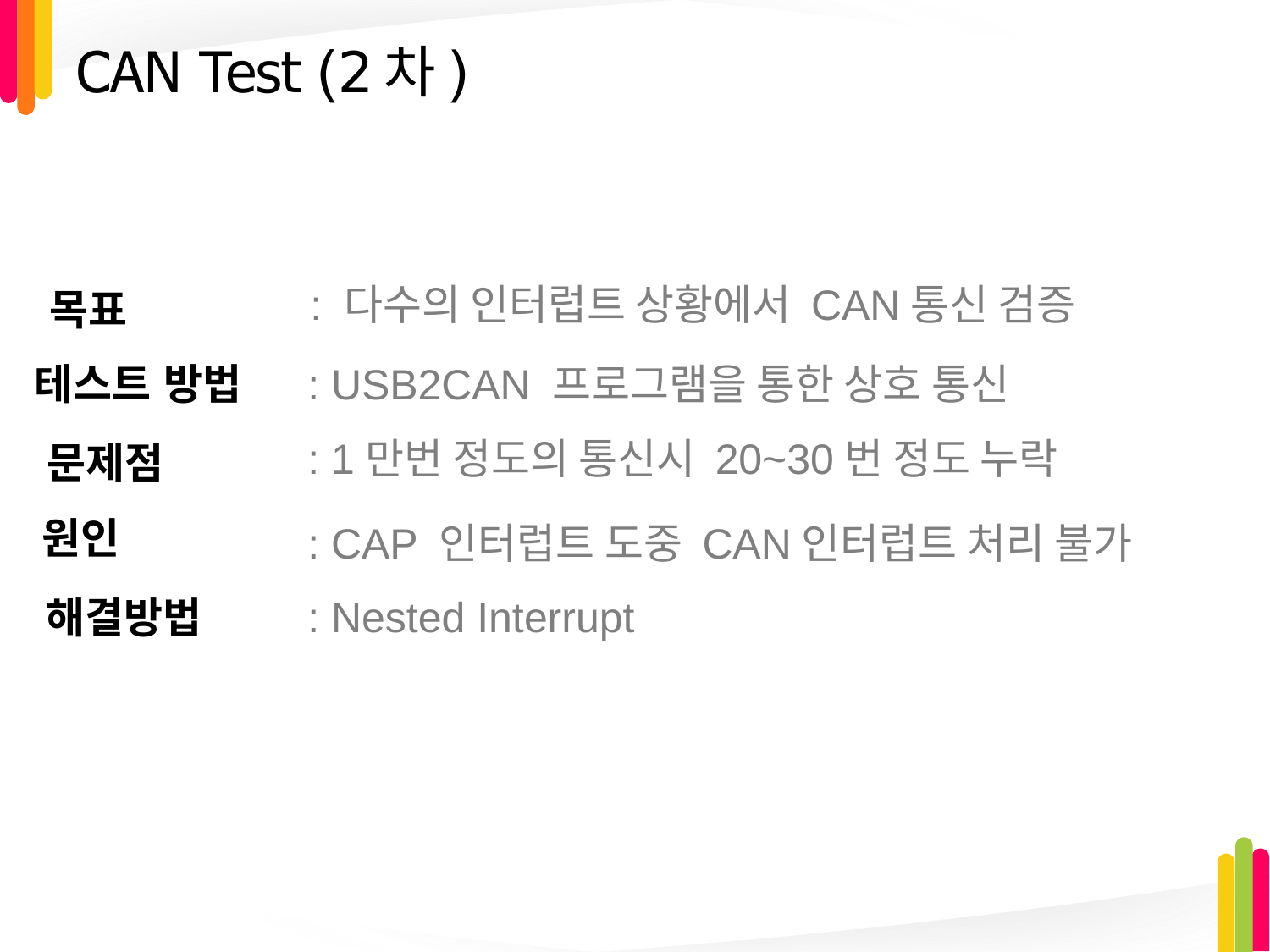

# CAN Test (2차)
 	: 다수의 인터럽트 상황에서 CAN통신 검증
목표
: USB2CAN 프로그램을 통한 상호 통신
테스트 방법
문제점
: 1만번 정도의 통신시 20~30번 정도 누락
원인
: CAP 인터럽트 도중 CAN인터럽트 처리 불가
: Nested Interrupt
해결방법